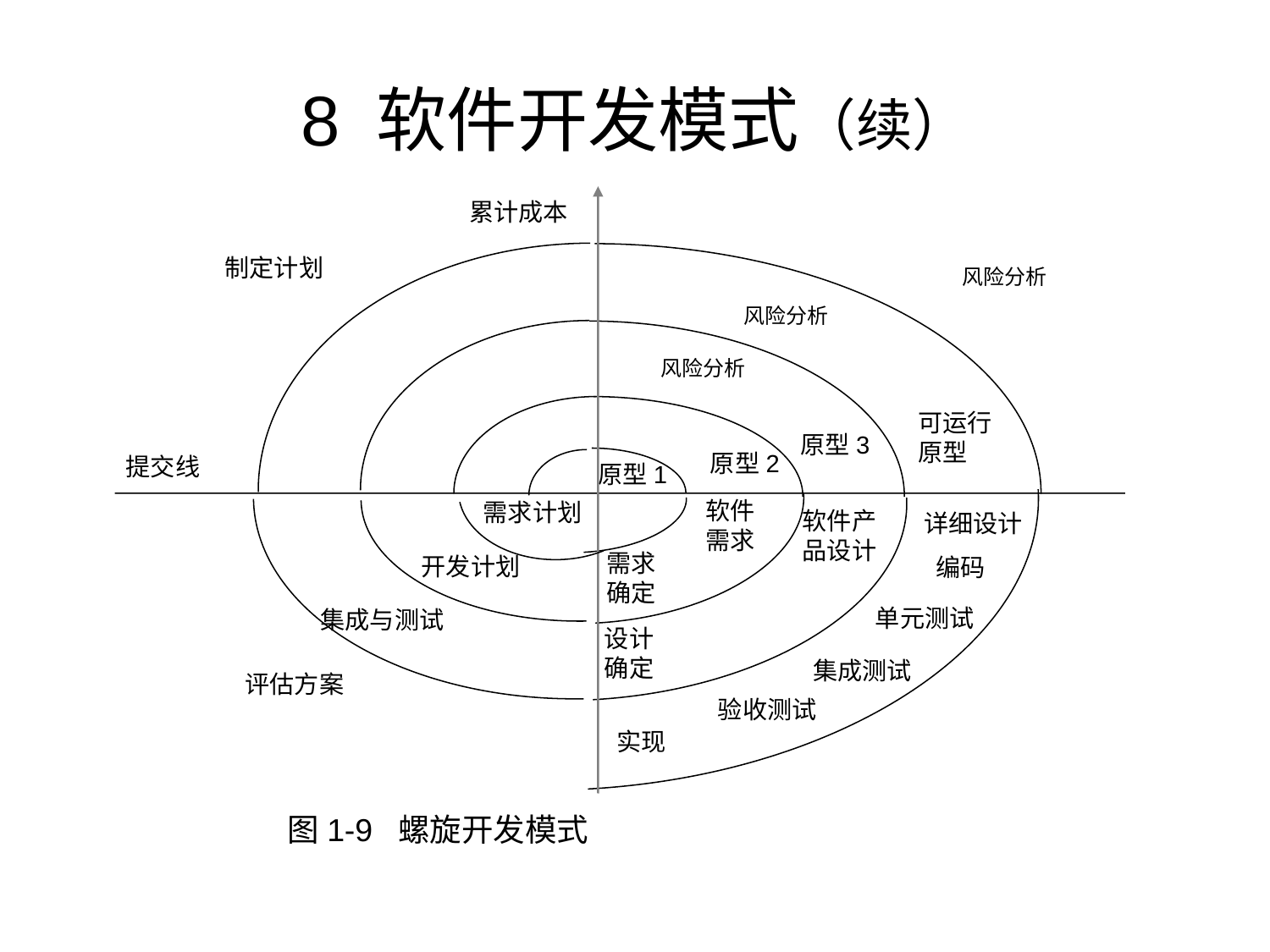

# 8 软件开发模式（续）

累计成本

制定计划
风险分析
风险分析

风险分析

可运行
原型
原型3
原型2

提交线
原型1

软件
需求

需求计划

软件产品设计

详细设计
需求
确定
开发计划
编码
单元测试
集成与测试
设计
确定
集成测试
评估方案
验收测试
实现

图1-9  螺旋开发模式